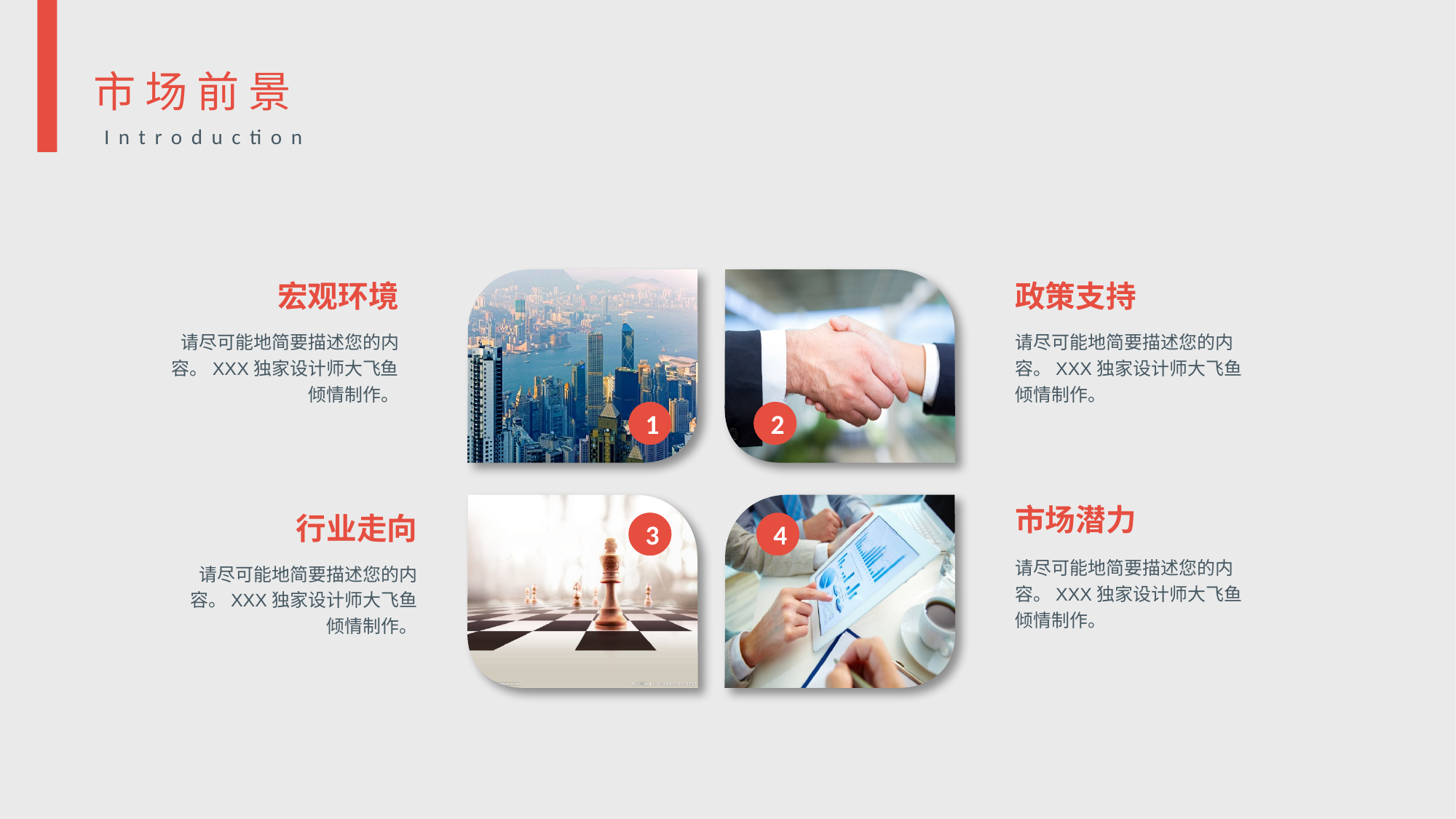

市场前景
Introduction

宏观环境
请尽可能地简要描述您的内容。XXX独家设计师大飞鱼倾情制作。
政策支持
请尽可能地简要描述您的内容。XXX独家设计师大飞鱼倾情制作。
1
2

市场潜力
请尽可能地简要描述您的内容。XXX独家设计师大飞鱼倾情制作。
行业走向
请尽可能地简要描述您的内容。XXX独家设计师大飞鱼倾情制作。
3
4